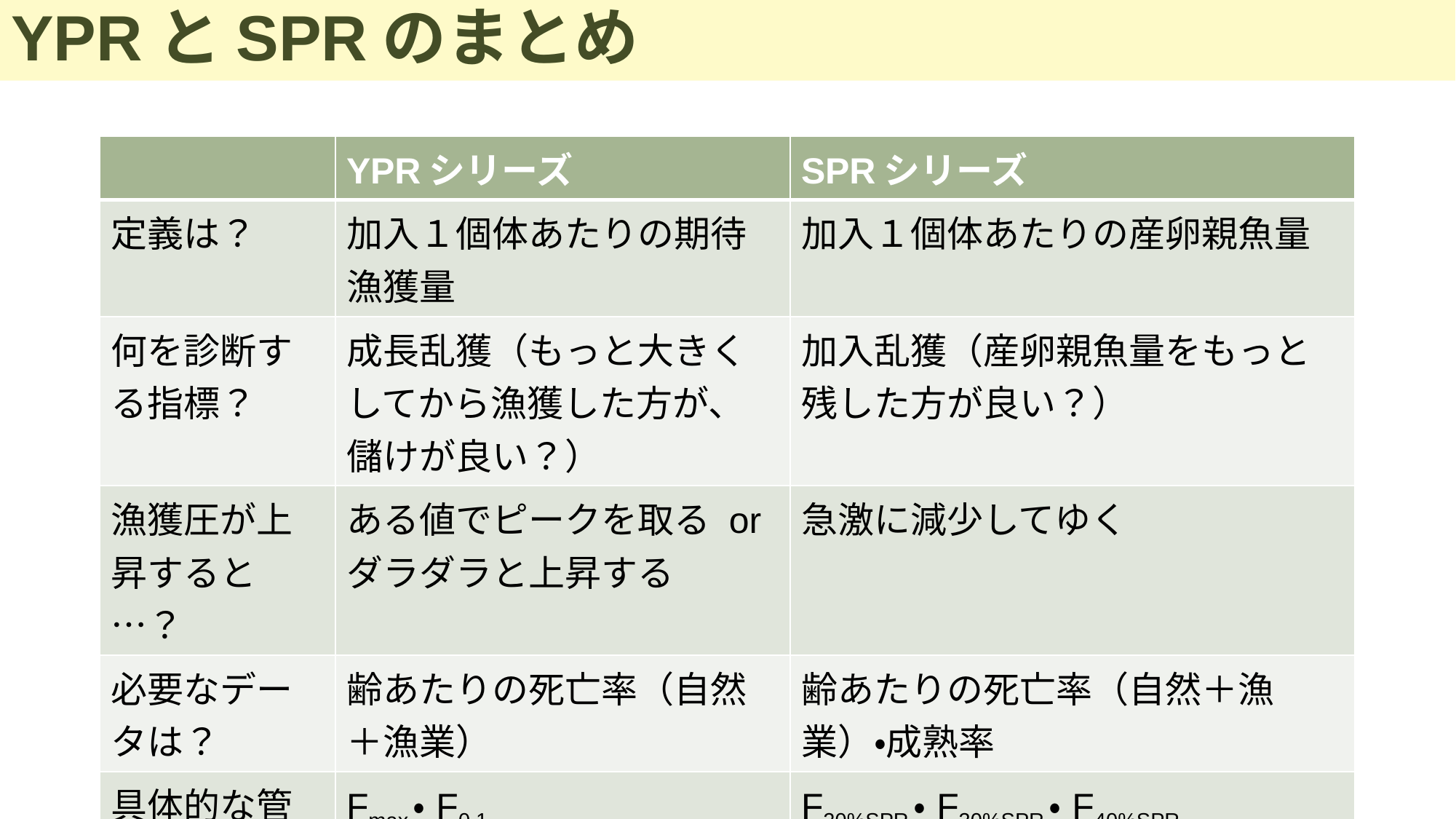

# YPRとSPRのまとめ
|  | YPRシリーズ | SPRシリーズ |
| --- | --- | --- |
| 定義は？ | 加入１個体あたりの期待漁獲量 | 加入１個体あたりの産卵親魚量 |
| 何を診断する指標？ | 成長乱獲（もっと大きくしてから漁獲した方が、儲けが良い？） | 加入乱獲（産卵親魚量をもっと残した方が良い？） |
| 漁獲圧が上昇すると…？ | ある値でピークを取る or ダラダラと上昇する | 急激に減少してゆく |
| 必要なデータは？ | 齢あたりの死亡率（自然＋漁業） | 齢あたりの死亡率（自然＋漁業）・成熟率 |
| 具体的な管理基準 | Fmax・F0.1 | F20%SPR・F30%SPR・F40%SPR |